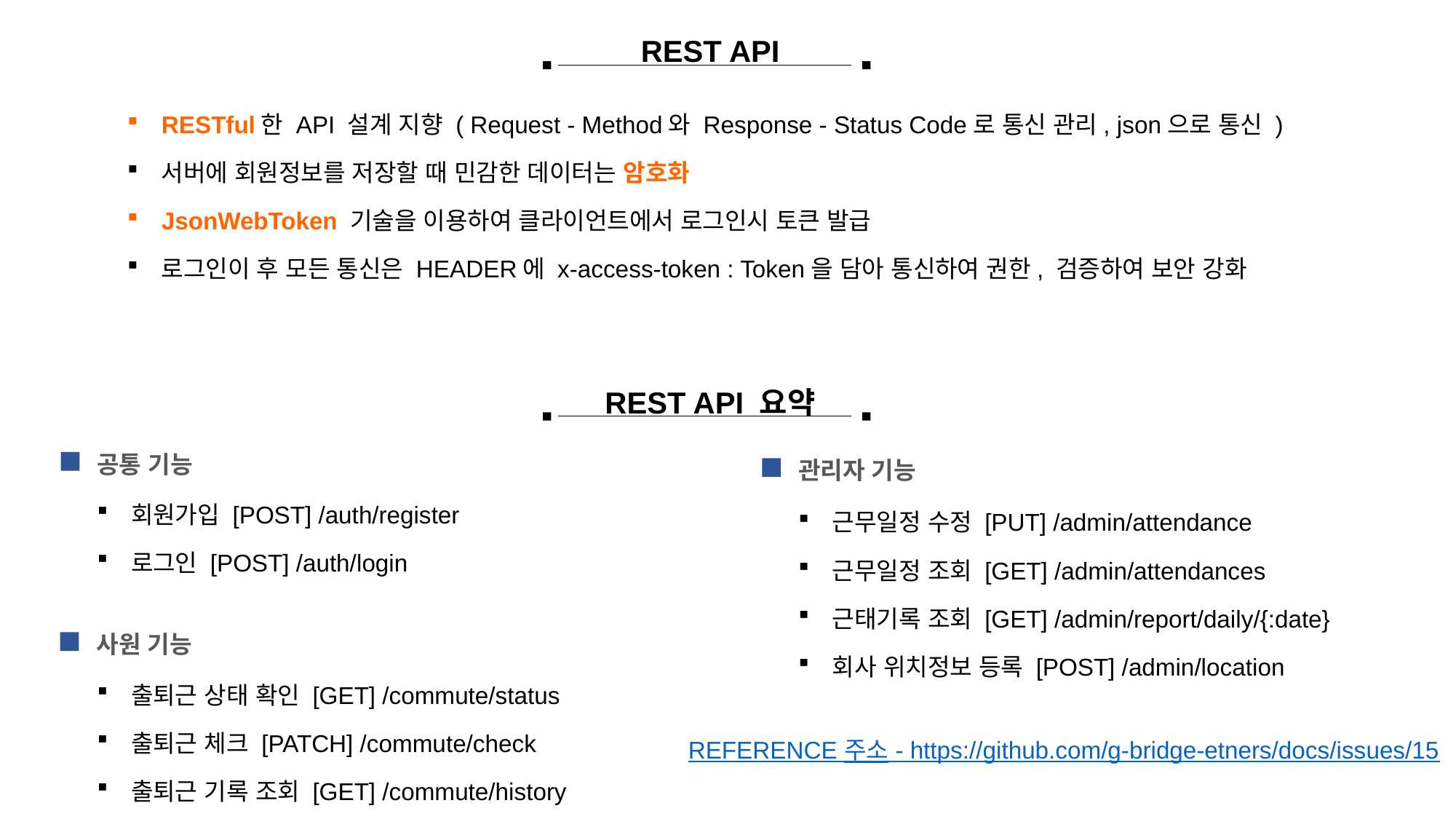

REST API

RESTful한 API 설계 지향 ( Request - Method와 Response - Status Code로 통신 관리, json으로 통신 )
서버에 회원정보를 저장할 때 민감한 데이터는 암호화
JsonWebToken 기술을 이용하여 클라이언트에서 로그인시 토큰 발급
로그인이 후 모든 통신은 HEADER에 x-access-token : Token을 담아 통신하여 권한, 검증하여 보안 강화
REST API 요약

공통 기능
관리자 기능

회원가입 [POST] /auth/register
로그인 [POST] /auth/login
근무일정 수정 [PUT] /admin/attendance
근무일정 조회 [GET] /admin/attendances
근태기록 조회 [GET] /admin/report/daily/{:date}
회사 위치정보 등록 [POST] /admin/location
사원 기능

출퇴근 상태 확인 [GET] /commute/status
출퇴근 체크 [PATCH] /commute/check
출퇴근 기록 조회 [GET] /commute/history
REFERENCE 주소 - https://github.com/g-bridge-etners/docs/issues/15